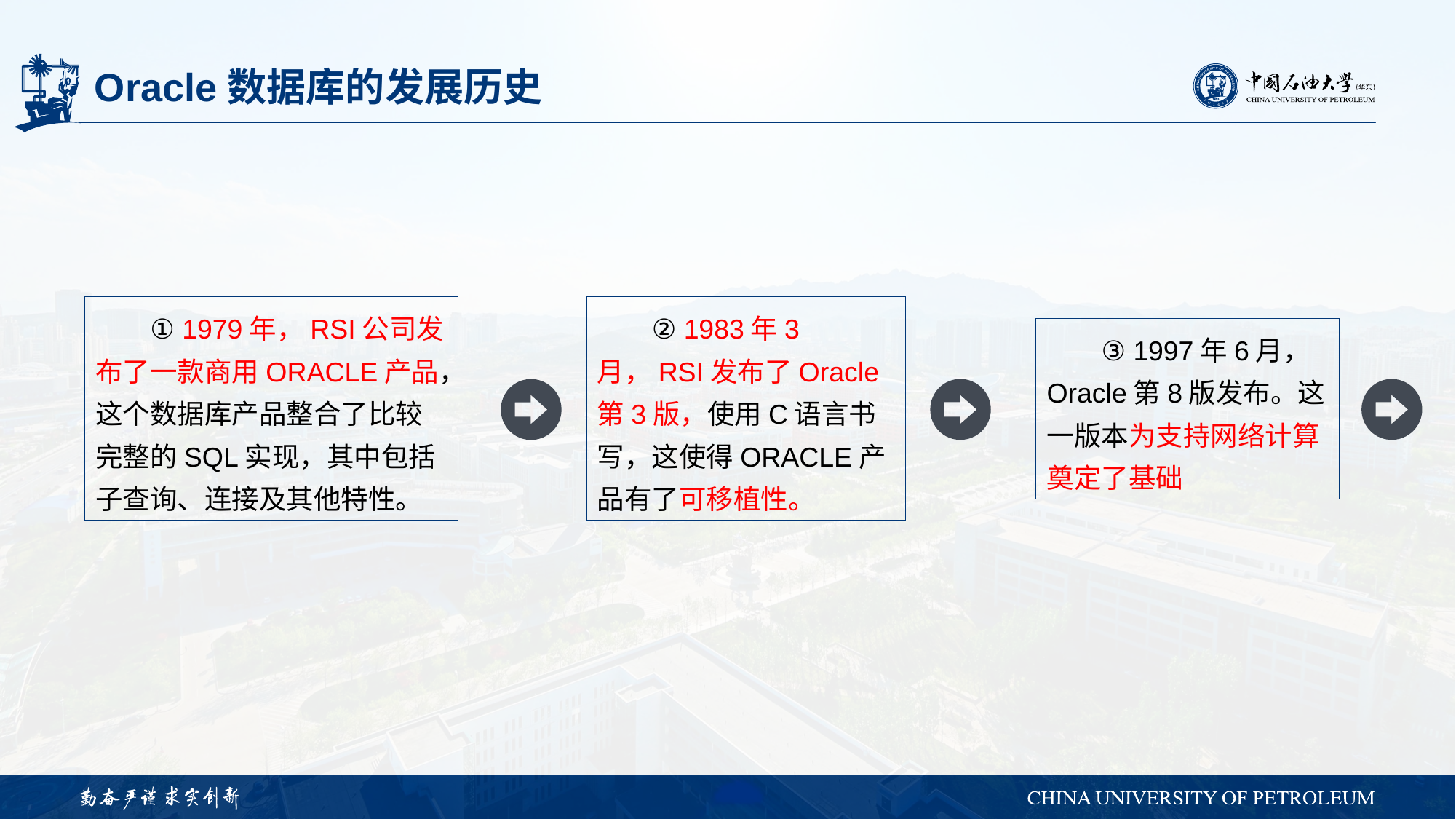

# Oracle数据库的发展历史
② 1983年3月，RSI发布了Oracle第3版，使用C语言书写，这使得ORACLE产品有了可移植性。
① 1979年，RSI公司发布了一款商用ORACLE产品，这个数据库产品整合了比较完整的SQL实现，其中包括子查询、连接及其他特性。
③ 1997年6月，Oracle第8版发布。这一版本为支持网络计算奠定了基础